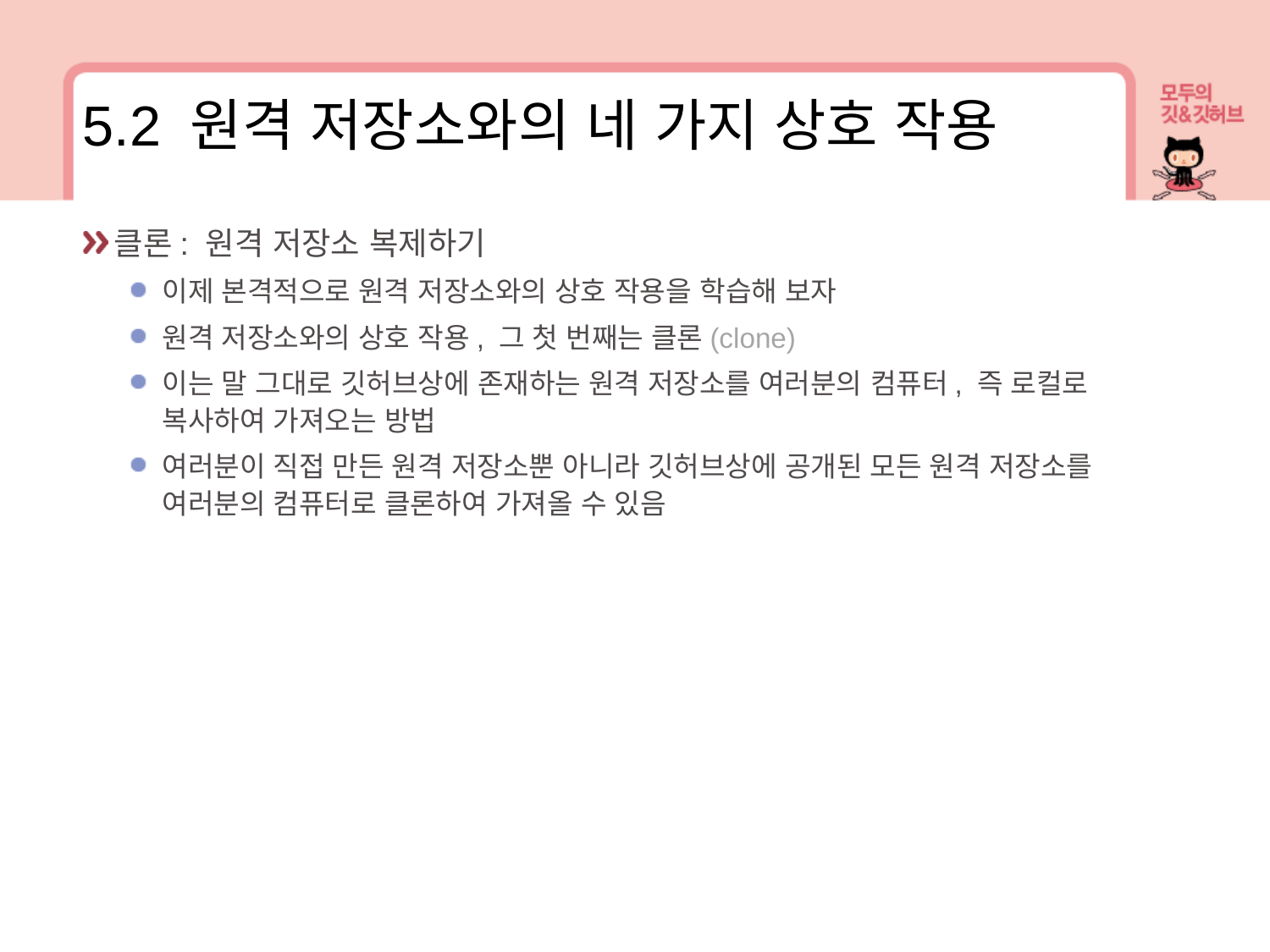

5.2 원격 저장소와의 네 가지 상호 작용
클론: 원격 저장소 복제하기
이제 본격적으로 원격 저장소와의 상호 작용을 학습해 보자
원격 저장소와의 상호 작용, 그 첫 번째는 클론(clone)
이는 말 그대로 깃허브상에 존재하는 원격 저장소를 여러분의 컴퓨터, 즉 로컬로 복사하여 가져오는 방법
여러분이 직접 만든 원격 저장소뿐 아니라 깃허브상에 공개된 모든 원격 저장소를 여러분의 컴퓨터로 클론하여 가져올 수 있음